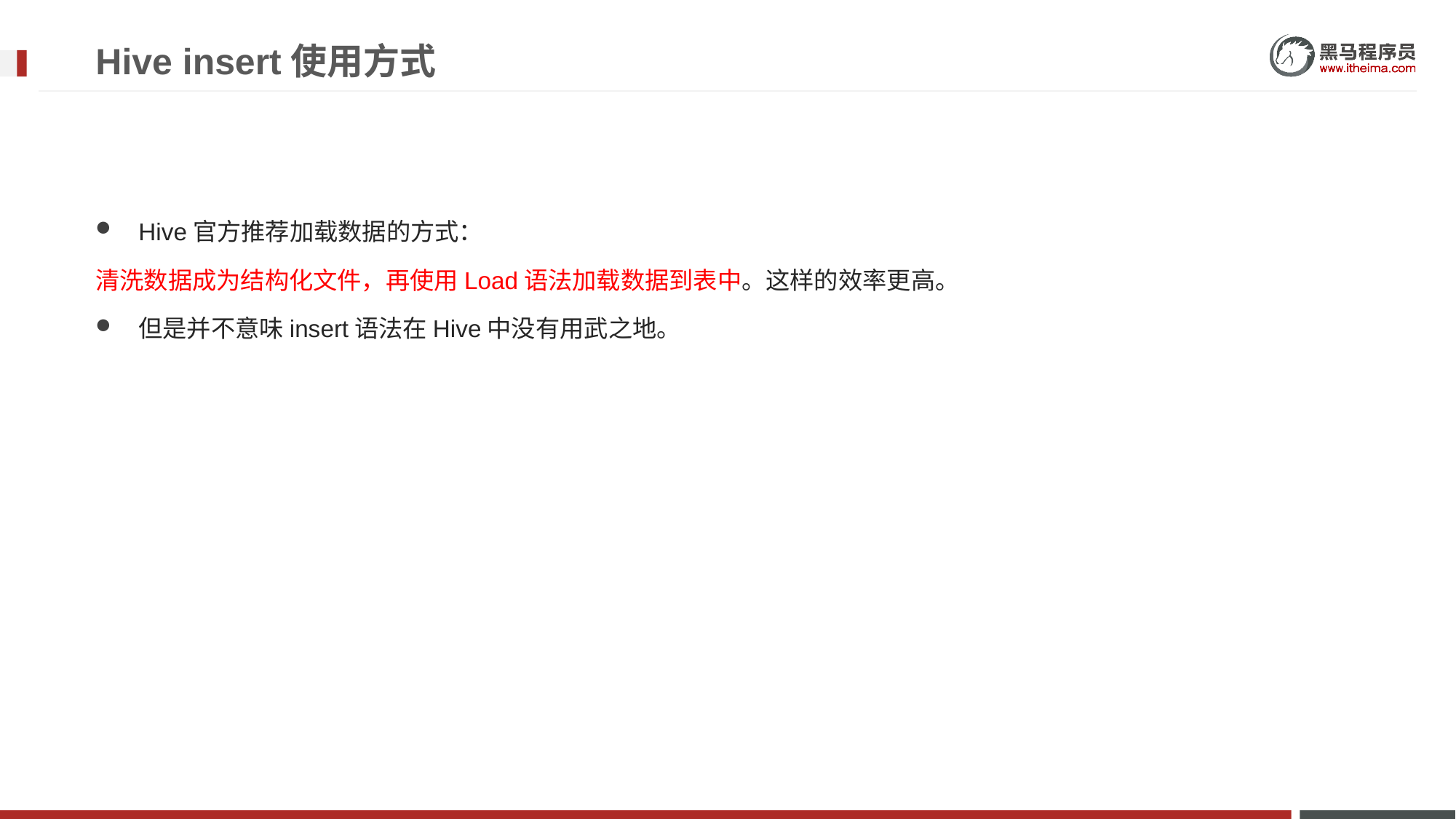

# Hive insert使用方式
Hive官方推荐加载数据的方式：
清洗数据成为结构化文件，再使用Load语法加载数据到表中。这样的效率更高。
但是并不意味insert语法在Hive中没有用武之地。